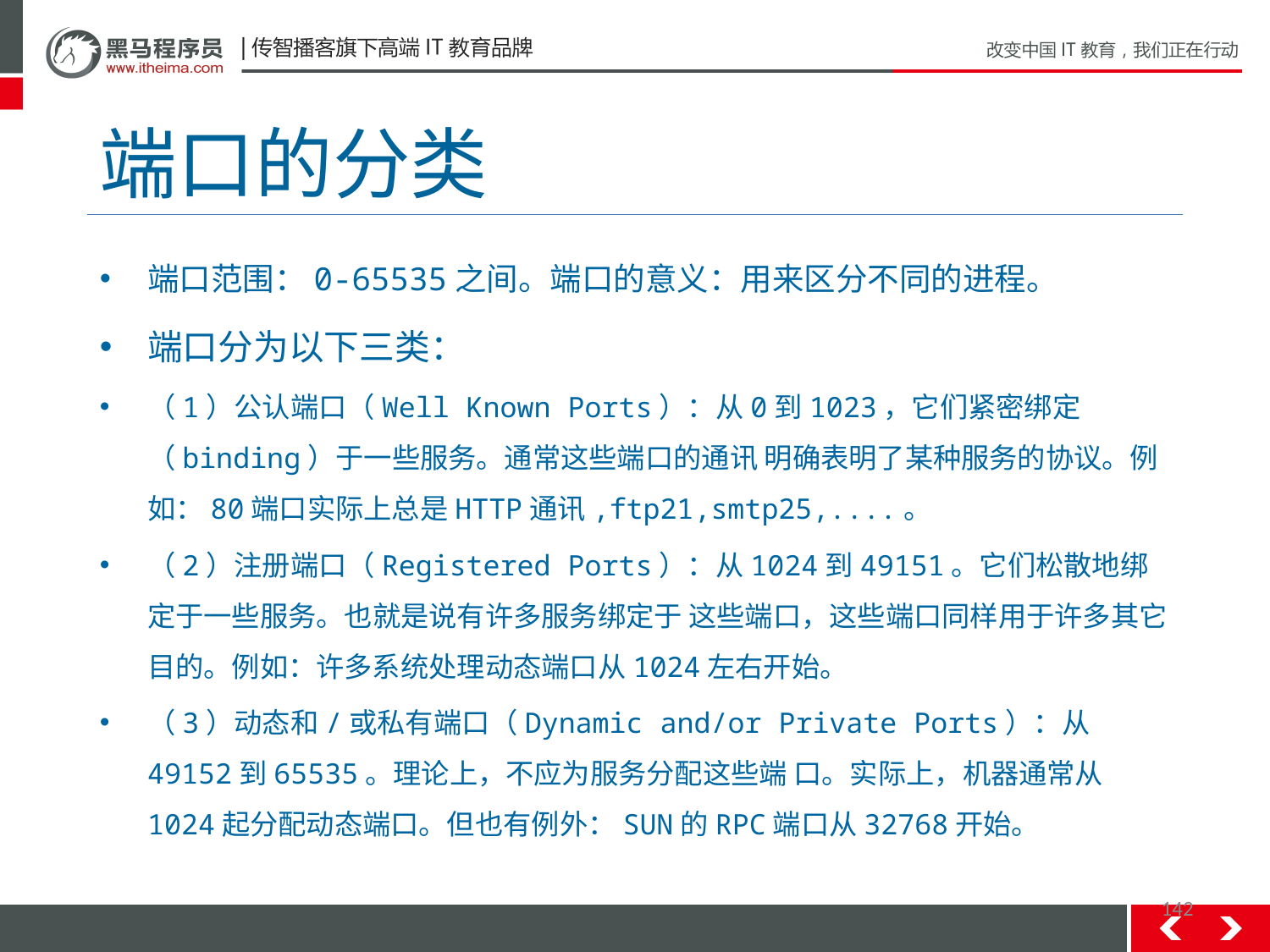

# 端口的分类
端口范围：0-65535之间。端口的意义：用来区分不同的进程。
端口分为以下三类：
（1）公认端口（Well Known Ports）：从0到1023，它们紧密绑定（binding）于一些服务。通常这些端口的通讯 明确表明了某种服务的协议。例如：80端口实际上总是HTTP通讯,ftp21,smtp25,....。
（2）注册端口（Registered Ports）：从1024到49151。它们松散地绑定于一些服务。也就是说有许多服务绑定于 这些端口，这些端口同样用于许多其它目的。例如：许多系统处理动态端口从1024左右开始。
（3）动态和/或私有端口（Dynamic and/or Private Ports）：从49152到65535。理论上，不应为服务分配这些端 口。实际上，机器通常从1024起分配动态端口。但也有例外：SUN的RPC端口从32768开始。

142